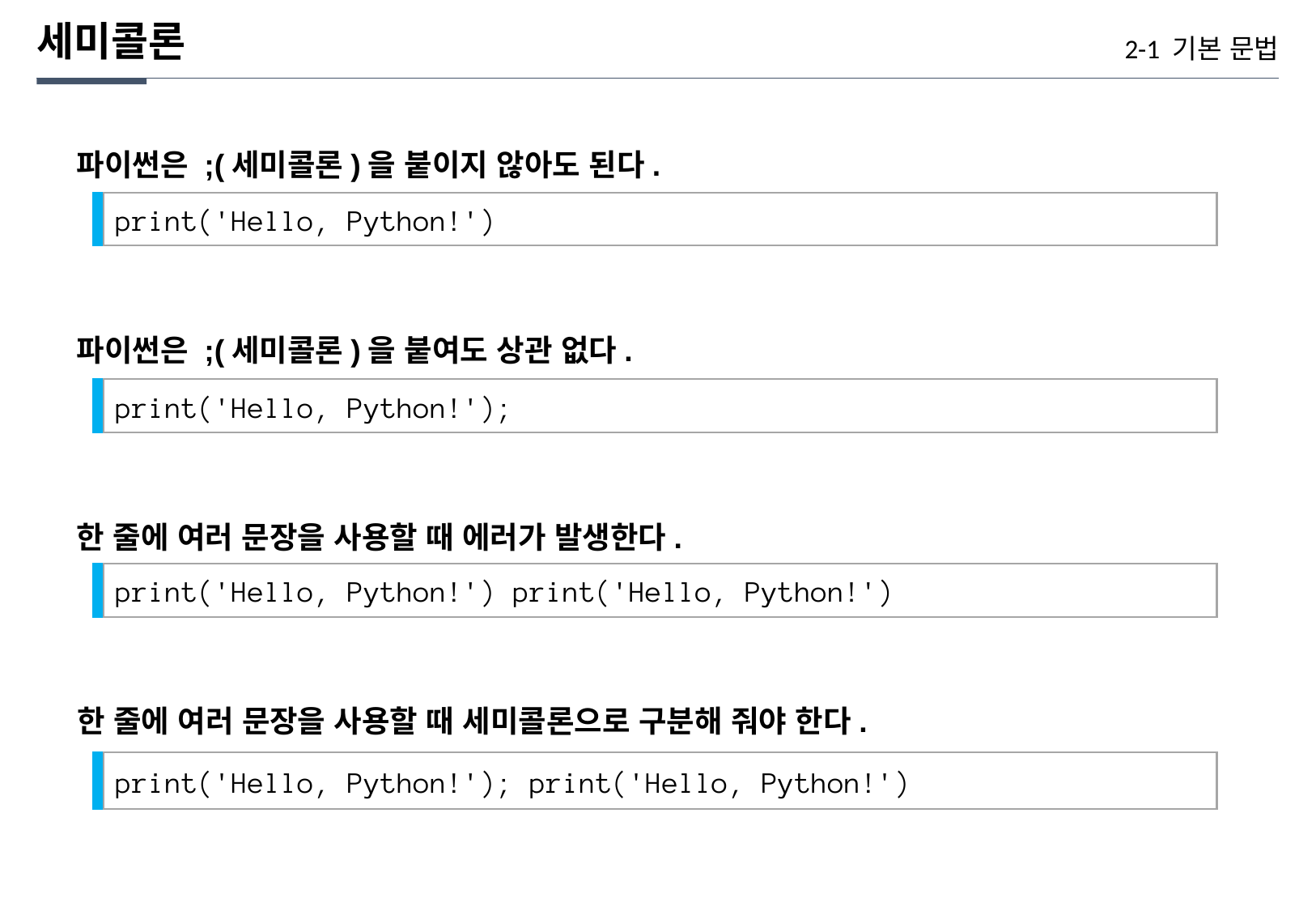

세미콜론
2-1 기본 문법
파이썬은 ;(세미콜론)을 붙이지 않아도 된다.

print('Hello, Python!')
파이썬은 ;(세미콜론)을 붙여도 상관 없다.

print('Hello, Python!');
한 줄에 여러 문장을 사용할 때 에러가 발생한다.

print('Hello, Python!') print('Hello, Python!')
한 줄에 여러 문장을 사용할 때 세미콜론으로 구분해 줘야 한다.

print('Hello, Python!'); print('Hello, Python!')